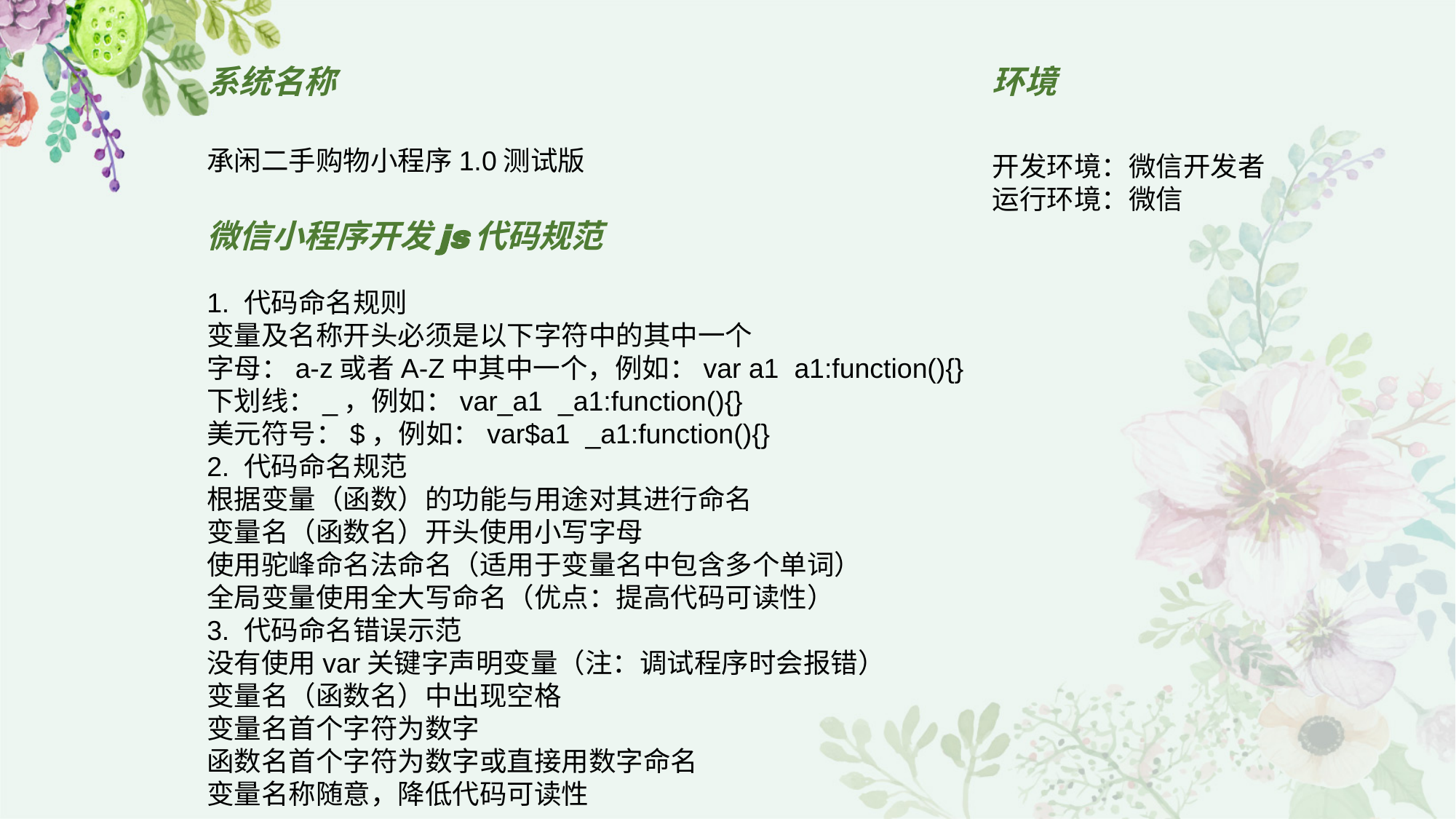

# 系统名称
环境
承闲二手购物小程序1.0测试版
开发环境：微信开发者
运行环境：微信
微信小程序开发js代码规范
1. 代码命名规则
变量及名称开头必须是以下字符中的其中一个
字母：a-z或者A-Z中其中一个，例如：var a1  a1:function(){}
下划线：_，例如：var_a1  _a1:function(){}
美元符号：$，例如：var$a1  _a1:function(){}
2. 代码命名规范
根据变量（函数）的功能与用途对其进行命名
变量名（函数名）开头使用小写字母
使用驼峰命名法命名（适用于变量名中包含多个单词）
全局变量使用全大写命名（优点：提高代码可读性）
3. 代码命名错误示范
没有使用var关键字声明变量（注：调试程序时会报错）
变量名（函数名）中出现空格
变量名首个字符为数字
函数名首个字符为数字或直接用数字命名
变量名称随意，降低代码可读性